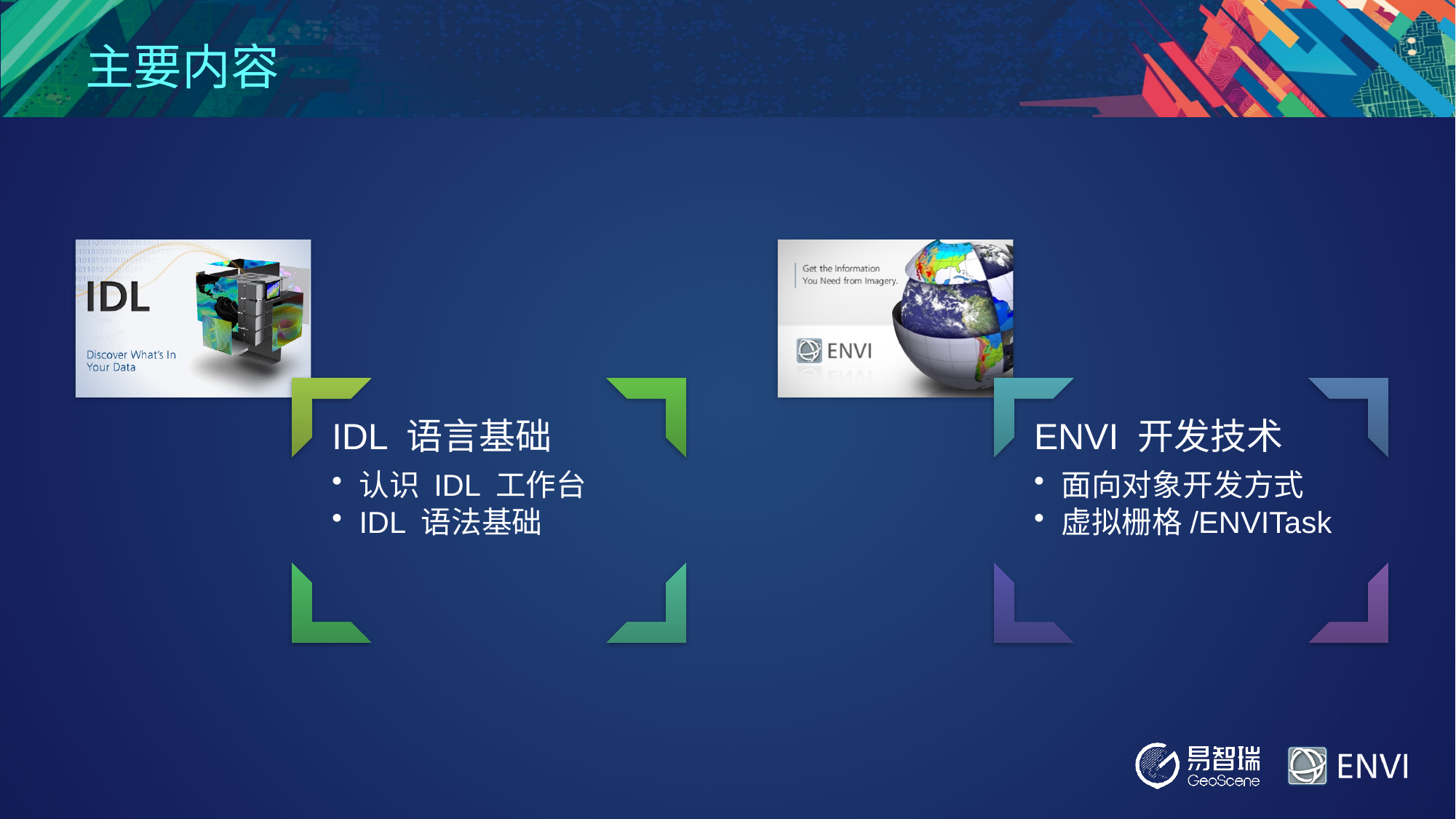

# 主要内容
IDL 语言基础
认识 IDL 工作台
IDL 语法基础
ENVI 开发技术
面向对象开发方式
虚拟栅格/ENVITask